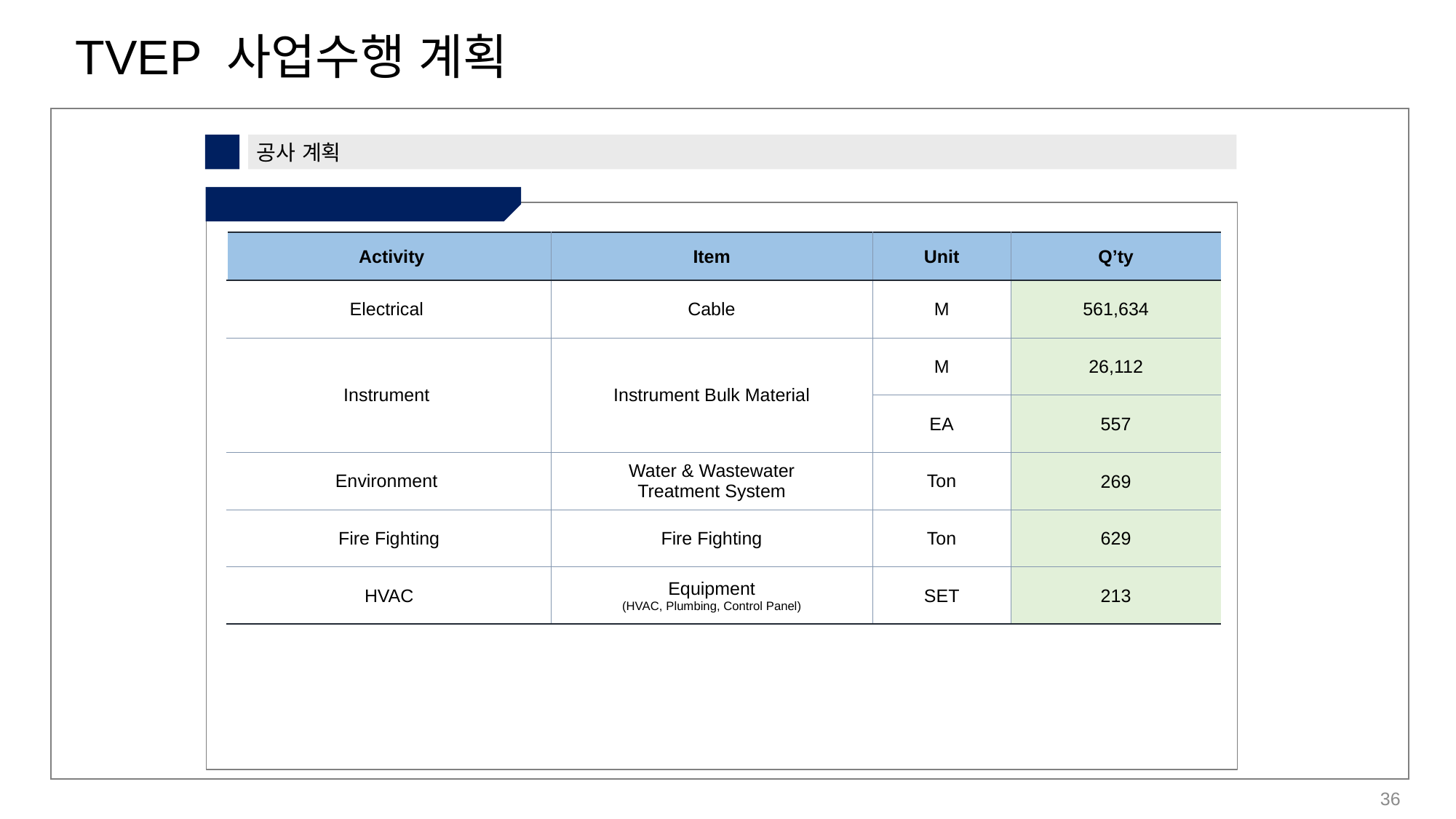

7
공사 계획
③ 공사 주요 물량 - 2

| Activity | Item | Unit | Q’ty |
| --- | --- | --- | --- |
| Electrical | Cable | M | 561,634 |
| Instrument | Instrument Bulk Material | M | 26,112 |
|  |  | EA | 557 |
| Environment | Water & Wastewater Treatment System | Ton | 269 |
| Fire Fighting | Fire Fighting | Ton | 629 |
| HVAC | Equipment (HVAC, Plumbing, Control Panel) | SET | 213 |
36